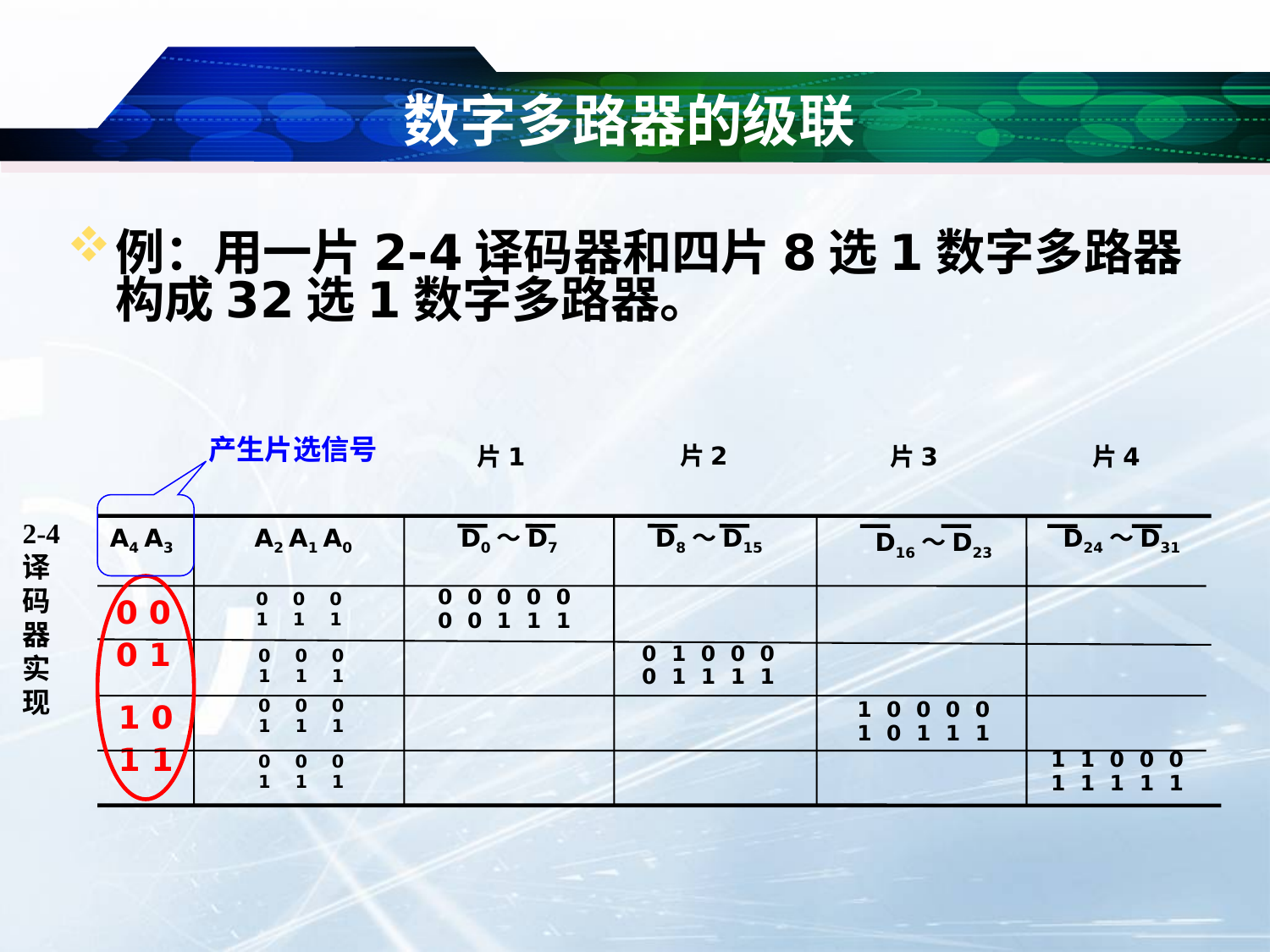

# 数字多路器的级联
例：用一片2-4译码器和四片8选1数字多路器构成32选1数字多路器。
产生片选信号

片2
片1
片4
片3
A4 A3

 A2 A1 A0

D0～D7

D8～D15

D24～D31

D16～D23

0    0    0
1    1    1

0    0    0
1    1    1
0    0    0
1    1    1

0    0    0
1    1    1

2-4译码器实现

0  0  0  0  0
0  0  1  1  1
0 0
0 1
0  1  0  0  0
0  1  1  1  1
1 0
1 1
1  0  0  0  0
1  0  1  1  1
1  1  0  0  0
1  1  1  1  1